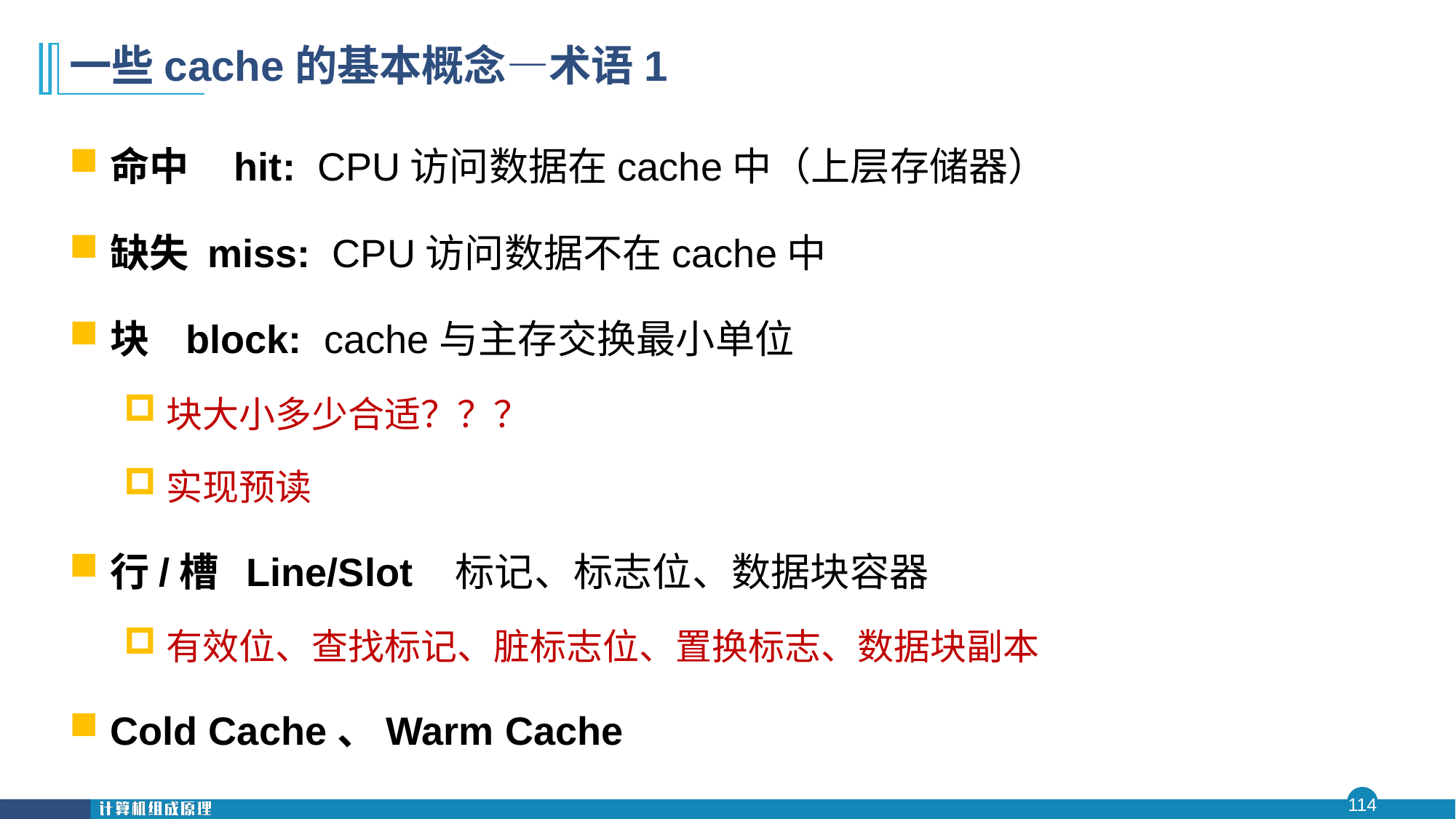

# 一些cache的基本概念—术语1
命中    hit:  CPU访问数据在cache中（上层存储器）
缺失 miss:  CPU访问数据不在cache中
块   block:  cache与主存交换最小单位
块大小多少合适？？？
实现预读
行/槽  Line/Slot   标记、标志位、数据块容器
有效位、查找标记、脏标志位、置换标志、数据块副本
Cold Cache、Warm Cache